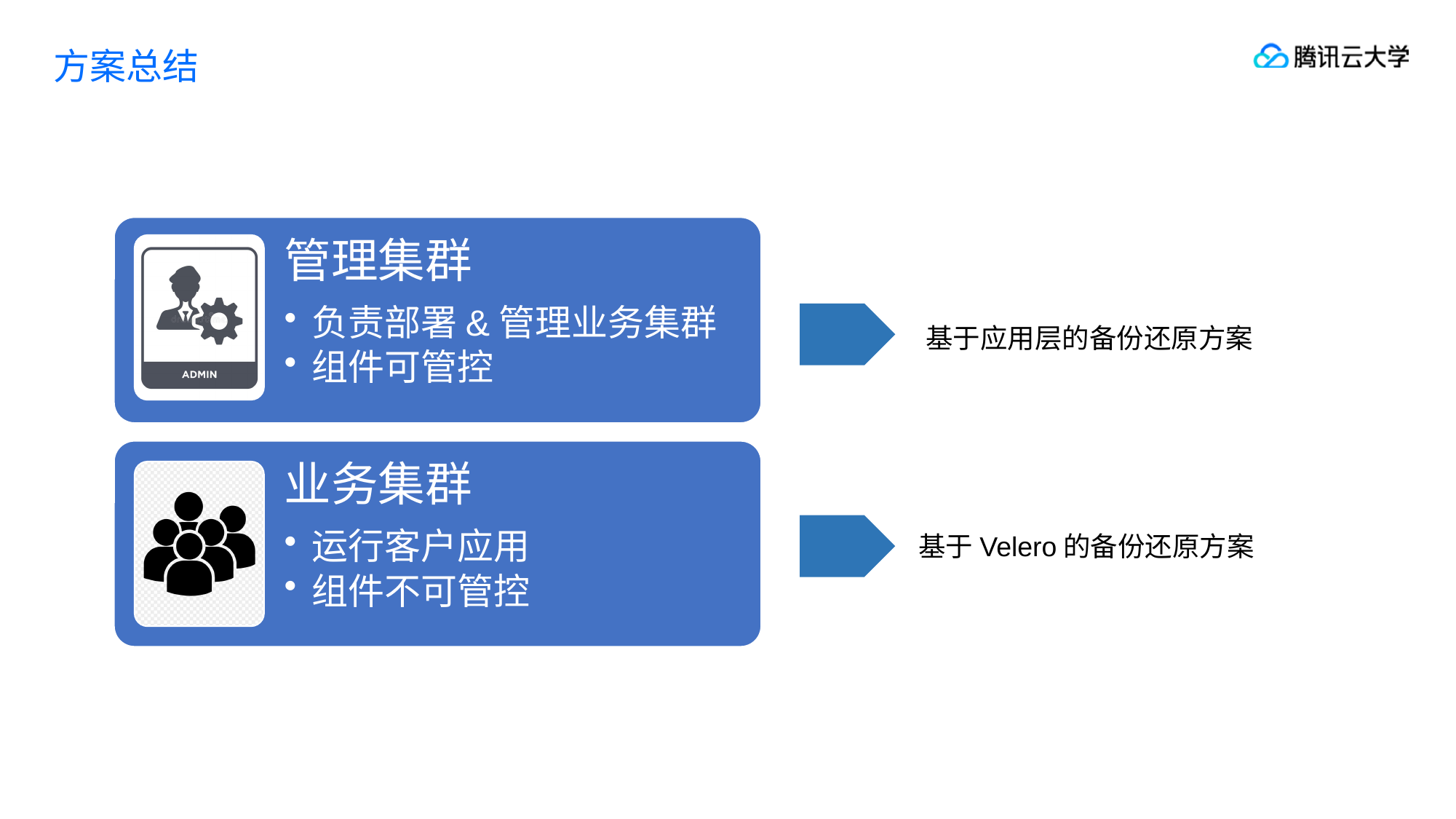

# 方案总结
管理集群
负责部署&管理业务集群
组件可管控
业务集群
运行客户应用
组件不可管控

基于应用层的备份还原方案

基于Velero的备份还原方案